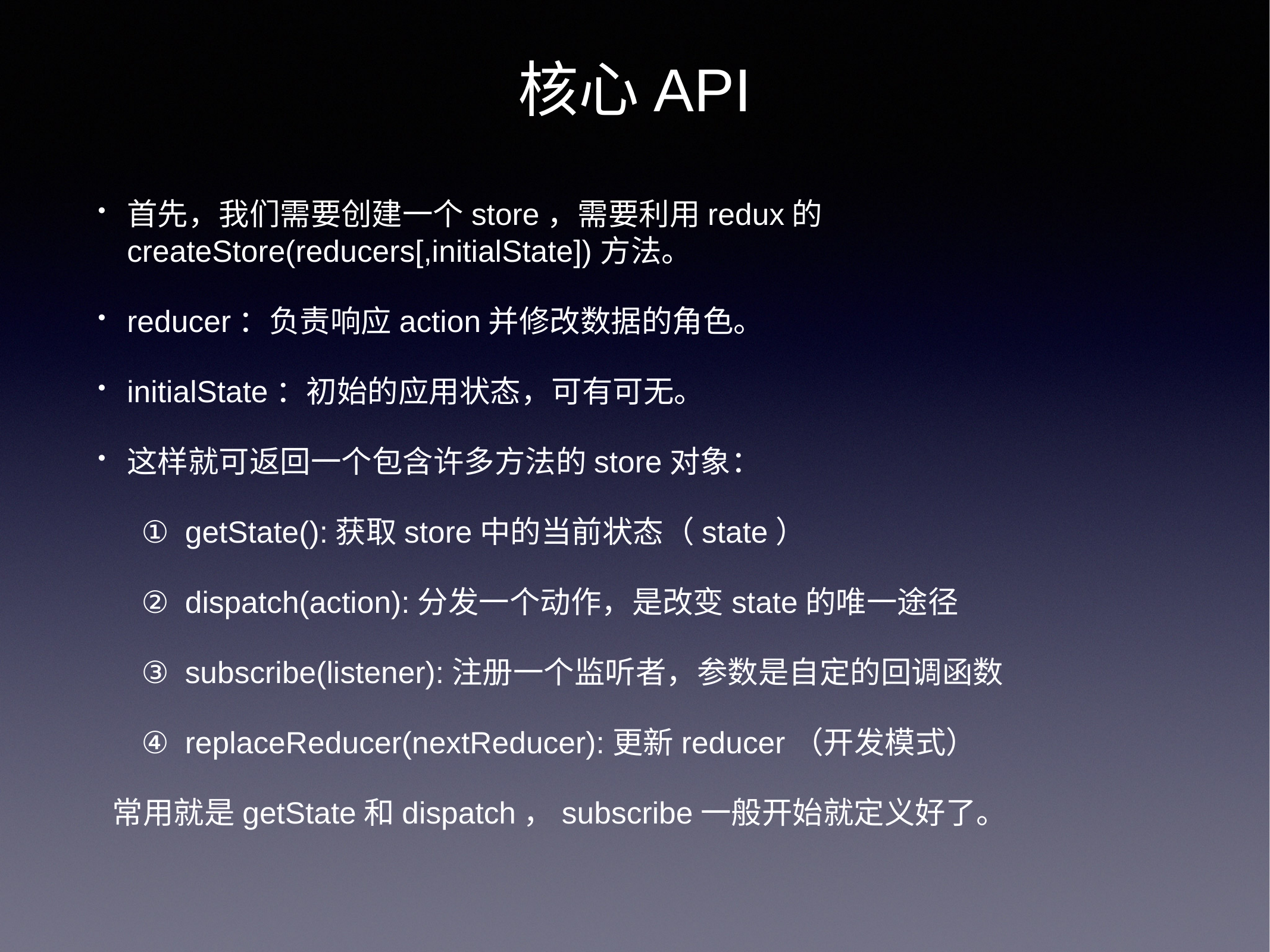

# 核心API
首先，我们需要创建一个store，需要利用redux的createStore(reducers[,initialState])方法。
reducer：负责响应action并修改数据的角色。
initialState：初始的应用状态，可有可无。
这样就可返回一个包含许多方法的store对象：
getState():获取store中的当前状态（state）
dispatch(action):分发一个动作，是改变state的唯一途径
subscribe(listener):注册一个监听者，参数是自定的回调函数
replaceReducer(nextReducer):更新reducer（开发模式）
常用就是getState和dispatch，subscribe一般开始就定义好了。